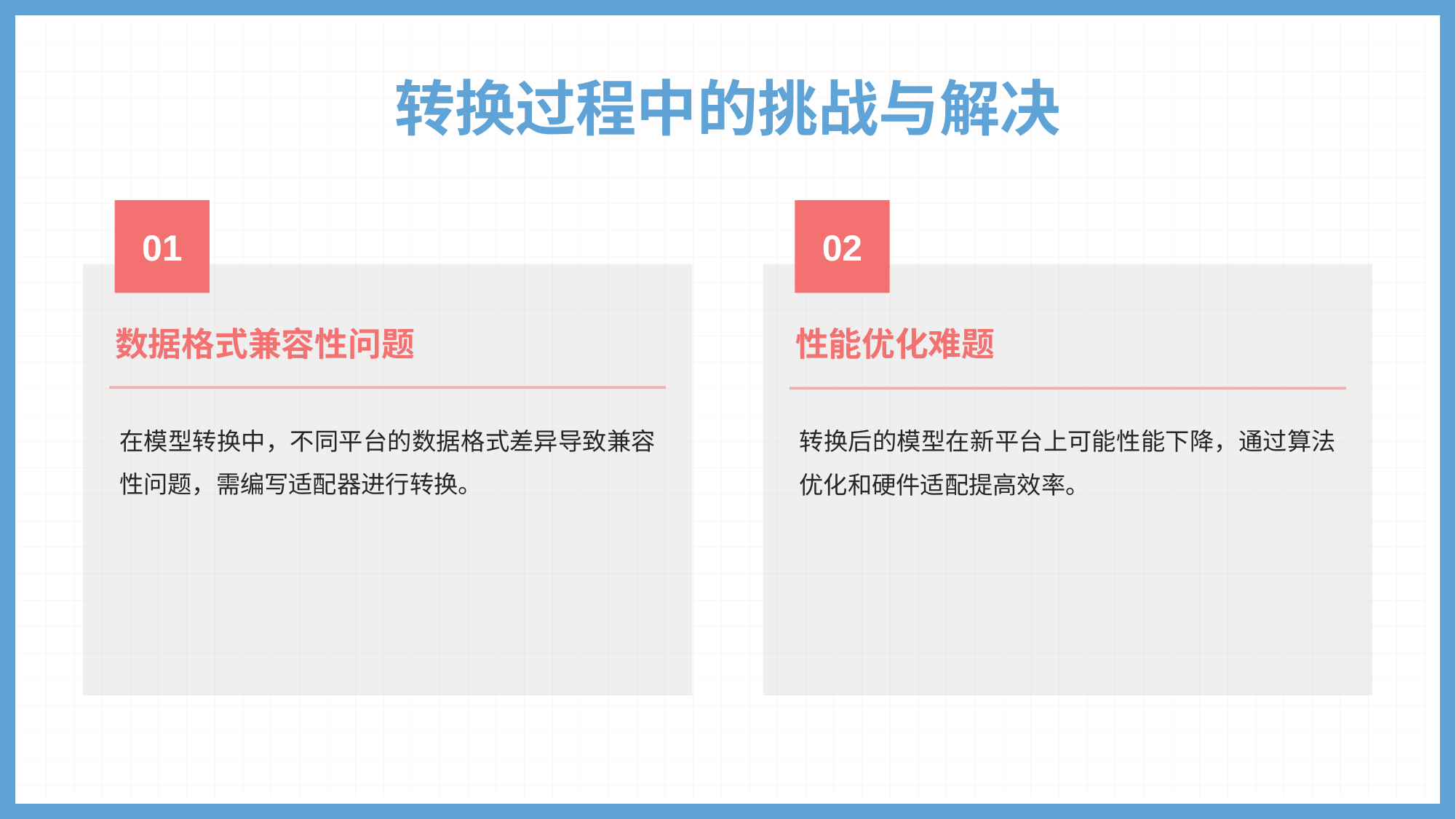

# 转换过程中的挑战与解决
01
02

数据格式兼容性问题
性能优化难题
在模型转换中，不同平台的数据格式差异导致兼容性问题，需编写适配器进行转换。
转换后的模型在新平台上可能性能下降，通过算法优化和硬件适配提高效率。